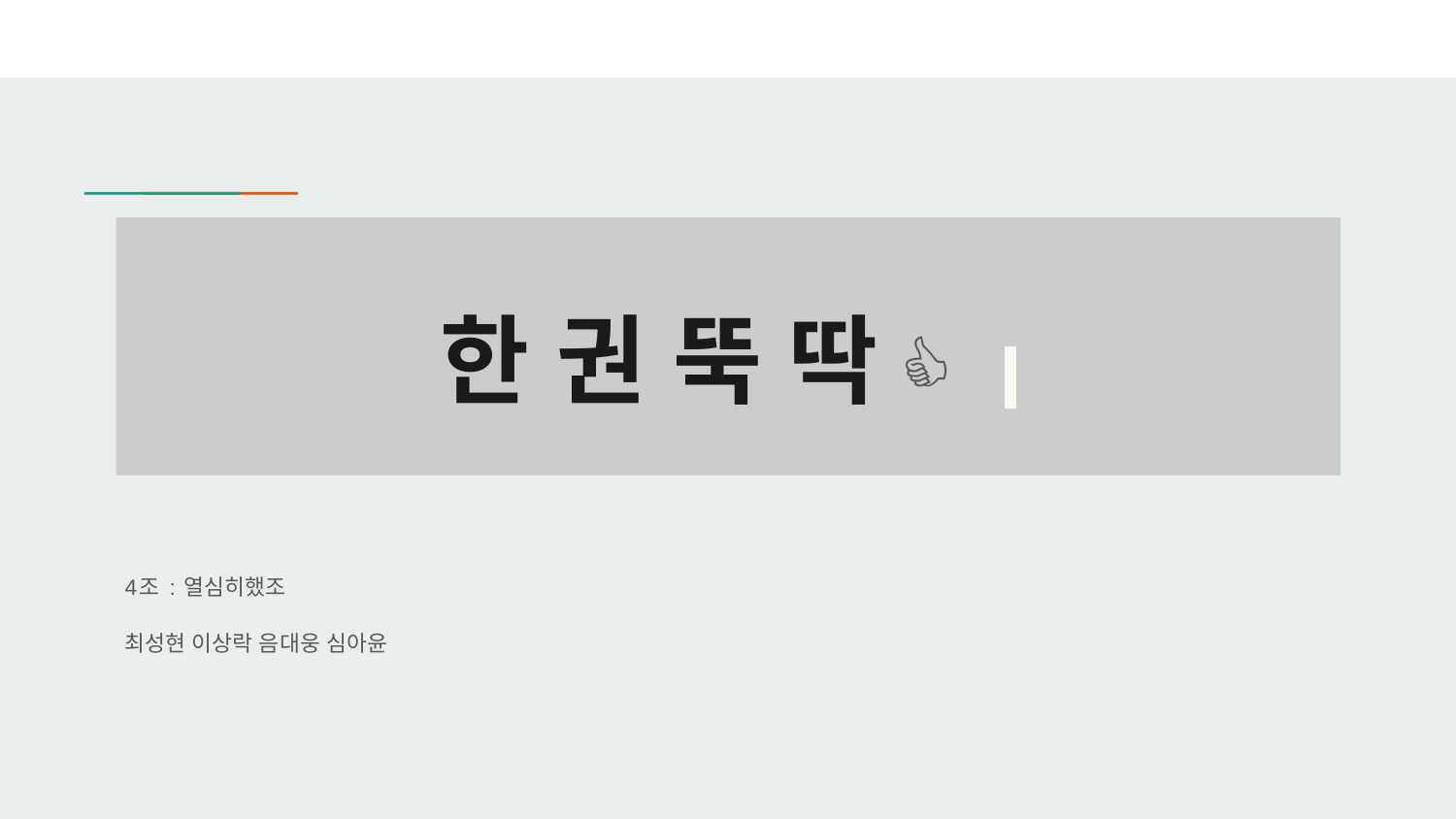

# 한 권 뚝 딱 👍
4조 : 열심히했조

최성현 이상락 음대웅 심아윤